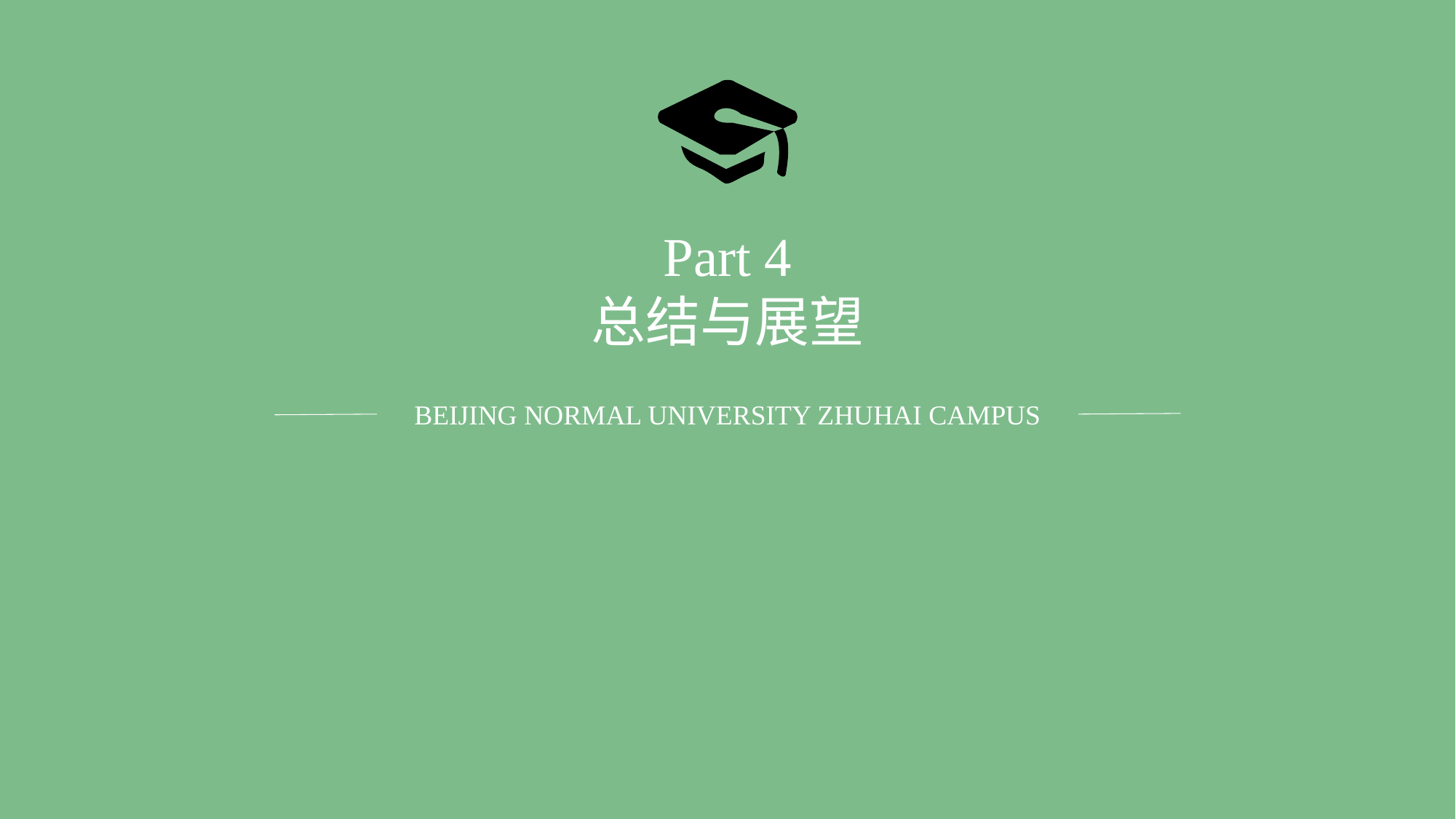

Part 4
总结与展望
BEIJING NORMAL UNIVERSITY ZHUHAI CAMPUS